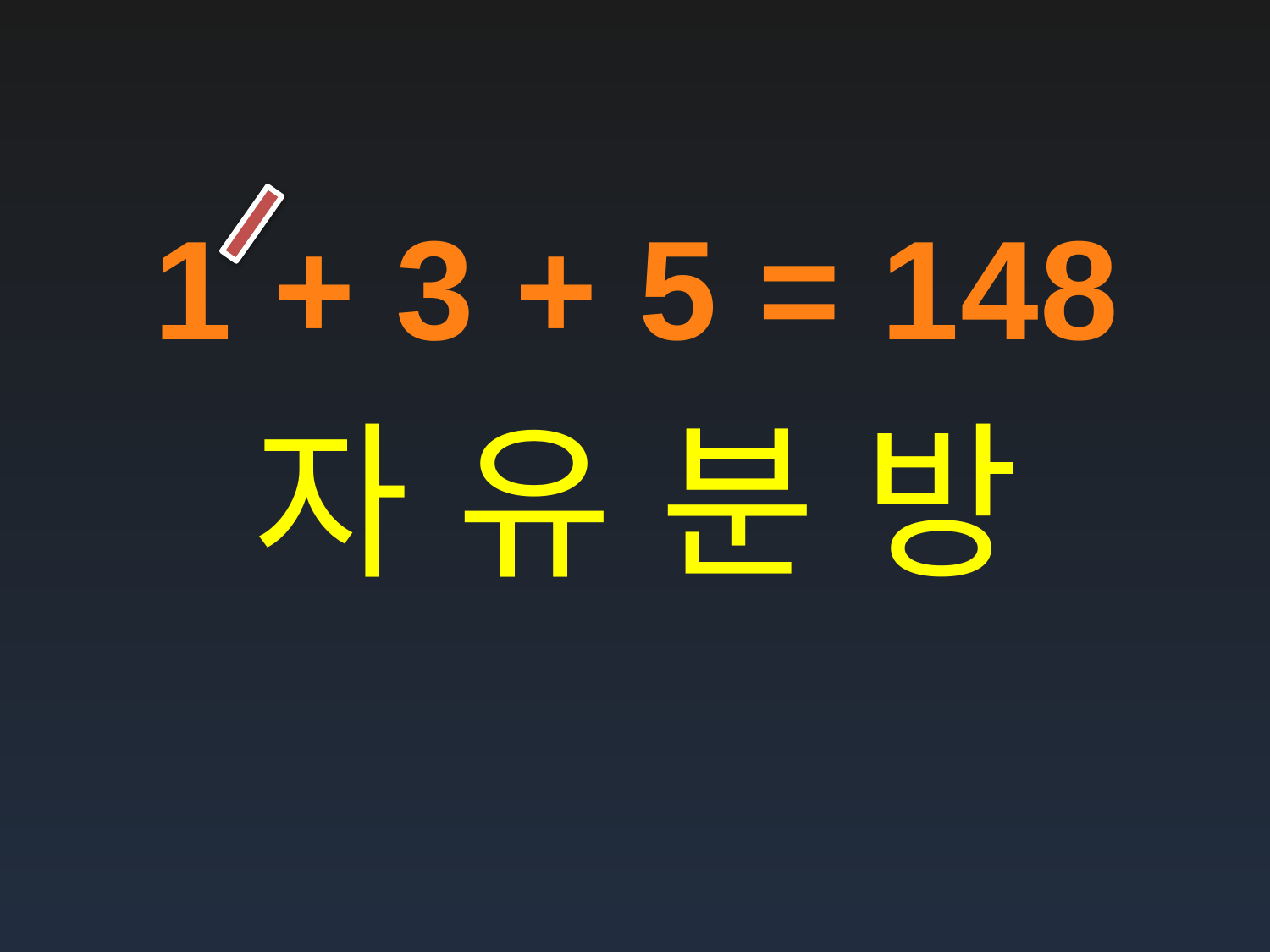

1 + 3 + 5 = 148

# 자 유 분 방